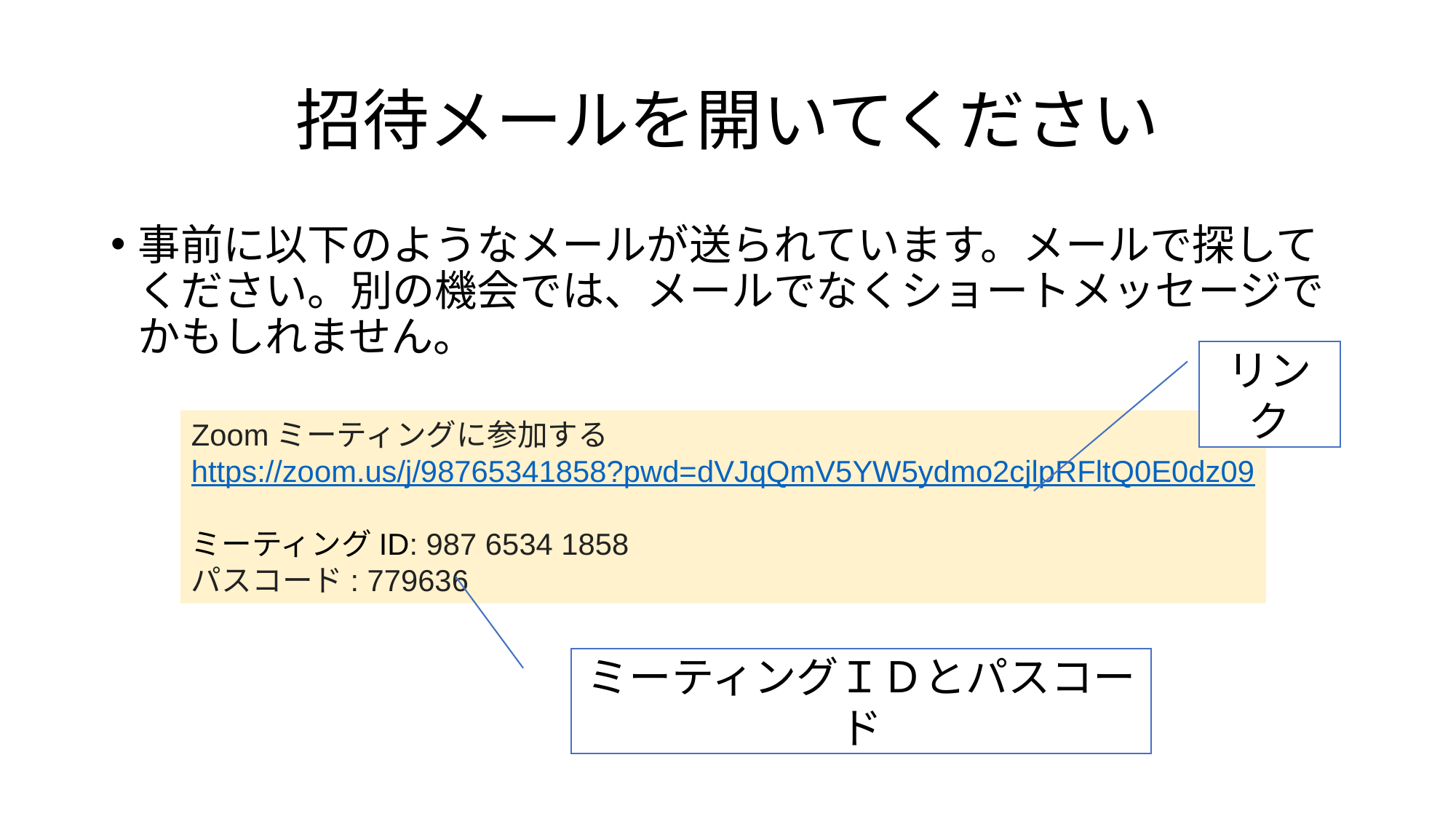

# 招待メールを開いてください
事前に以下のようなメールが送られています。メールで探してください。別の機会では、メールでなくショートメッセージでかもしれません。

リンク
Zoomミーティングに参加する
https://zoom.us/j/98765341858?pwd=dVJqQmV5YW5ydmo2cjlpRFltQ0E0dz09
ミーティングID: 987 6534 1858
パスコード: 779636
ミーティングＩＤとパスコード